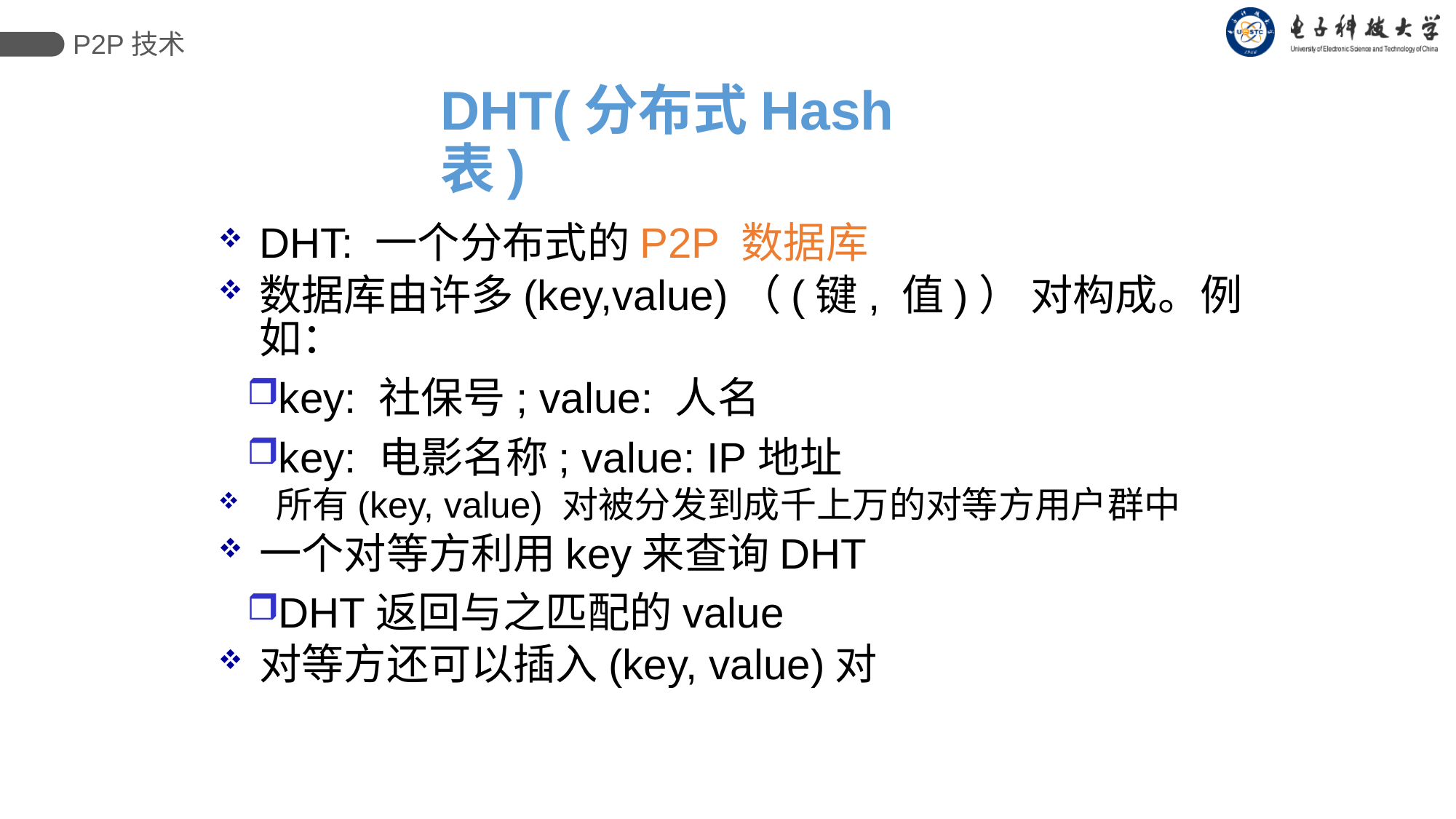

P2P技术
# DHT(分布式Hash表)
DHT: 一个分布式的P2P 数据库
数据库由许多(key,value)（(键, 值)） 对构成。例如：
key: 社保号; value: 人名
key: 电影名称; value: IP地址
 所有(key, value) 对被分发到成千上万的对等方用户群中
一个对等方利用key来查询DHT
DHT返回与之匹配的value
对等方还可以插入(key, value)对